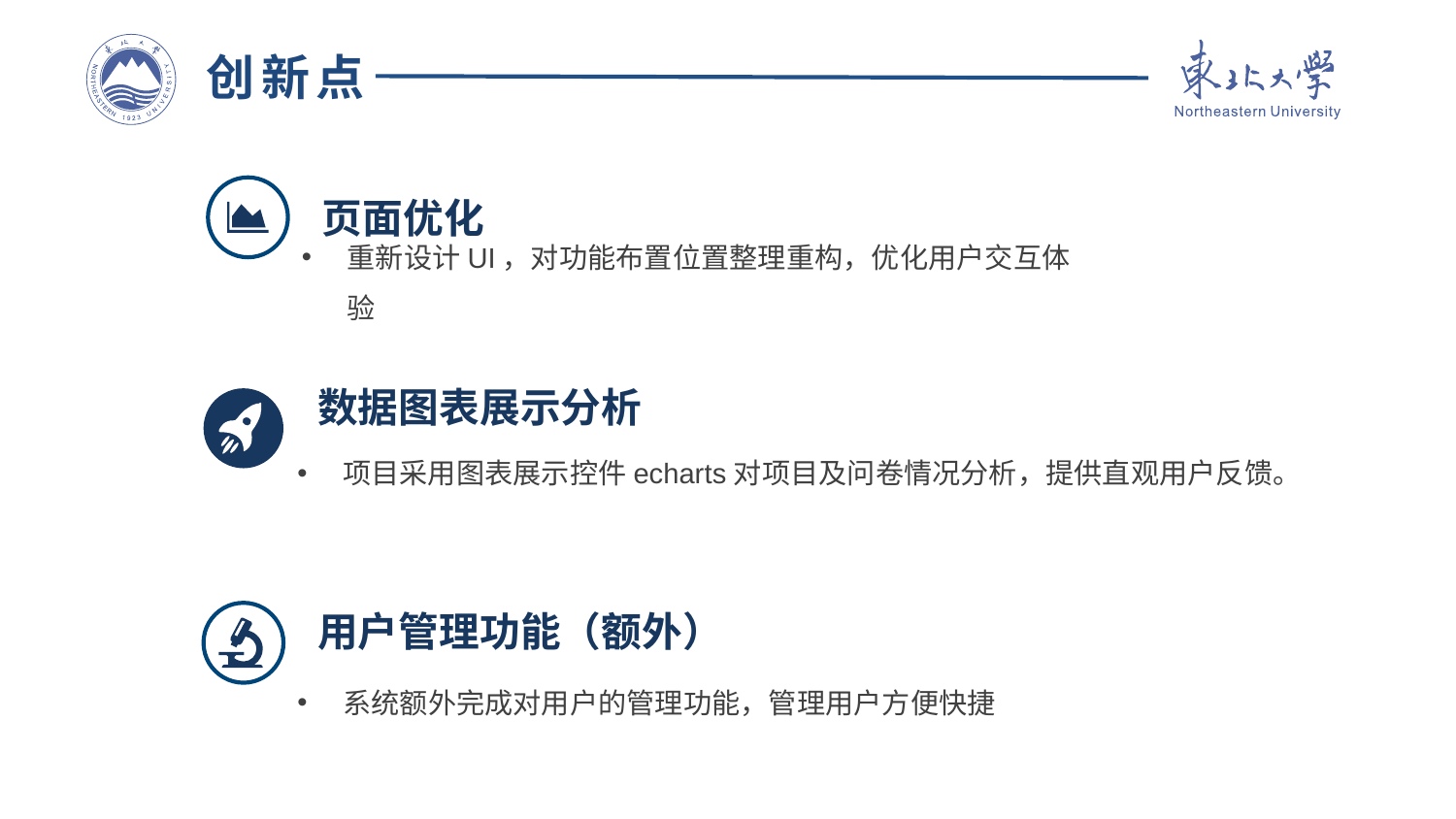

创新点

页面优化
重新设计UI，对功能布置位置整理重构，优化用户交互体验
数据图表展示分析

项目采用图表展示控件echarts对项目及问卷情况分析，提供直观用户反馈。
用户管理功能（额外）

系统额外完成对用户的管理功能，管理用户方便快捷